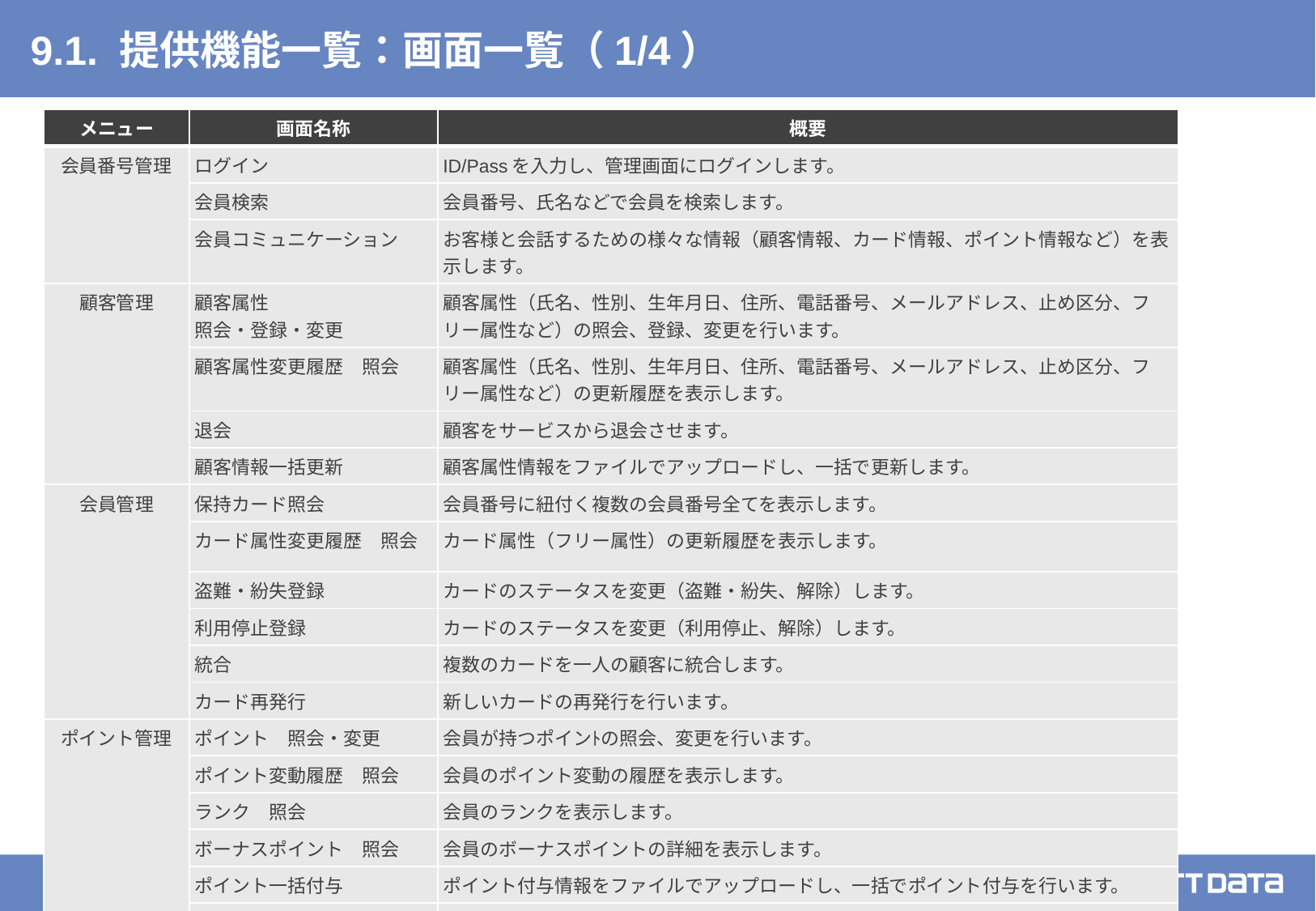

# 9.1. 提供機能一覧：画面一覧（1/4）
| メニュー | 画面名称 | 概要 |
| --- | --- | --- |
| 会員番号管理 | ログイン | ID/Passを入力し、管理画面にログインします。 |
|  | 会員検索 | 会員番号、氏名などで会員を検索します。 |
|  | 会員コミュニケーション | お客様と会話するための様々な情報（顧客情報、カード情報、ポイント情報など）を表示します。 |
| 顧客管理 | 顧客属性 照会・登録・変更 | 顧客属性（氏名、性別、生年月日、住所、電話番号、メールアドレス、止め区分、フリー属性など）の照会、登録、変更を行います。 |
|  | 顧客属性変更履歴　照会 | 顧客属性（氏名、性別、生年月日、住所、電話番号、メールアドレス、止め区分、フリー属性など）の更新履歴を表示します。 |
|  | 退会 | 顧客をサービスから退会させます。 |
|  | 顧客情報一括更新 | 顧客属性情報をファイルでアップロードし、一括で更新します。 |
| 会員管理 | 保持カード照会 | 会員番号に紐付く複数の会員番号全てを表示します。 |
|  | カード属性変更履歴　照会 | カード属性（フリー属性）の更新履歴を表示します。 |
|  | 盗難・紛失登録 | カードのステータスを変更（盗難・紛失、解除）します。 |
|  | 利用停止登録 | カードのステータスを変更（利用停止、解除）します。 |
|  | 統合 | 複数のカードを一人の顧客に統合します。 |
|  | カード再発行 | 新しいカードの再発行を行います。 |
| ポイント管理 | ポイント　照会・変更 | 会員が持つポインﾄの照会、変更を行います。 |
|  | ポイント変動履歴　照会 | 会員のポイント変動の履歴を表示します。 |
|  | ランク　照会 | 会員のランクを表示します。 |
|  | ボーナスポイント　照会 | 会員のボーナスポイントの詳細を表示します。 |
|  | ポイント一括付与 | ポイント付与情報をファイルでアップロードし、一括でポイント付与を行います。 |
|  | ランク一括更新 | ランク情報をファイルでアップロードし、一括でランクを更新します。 |